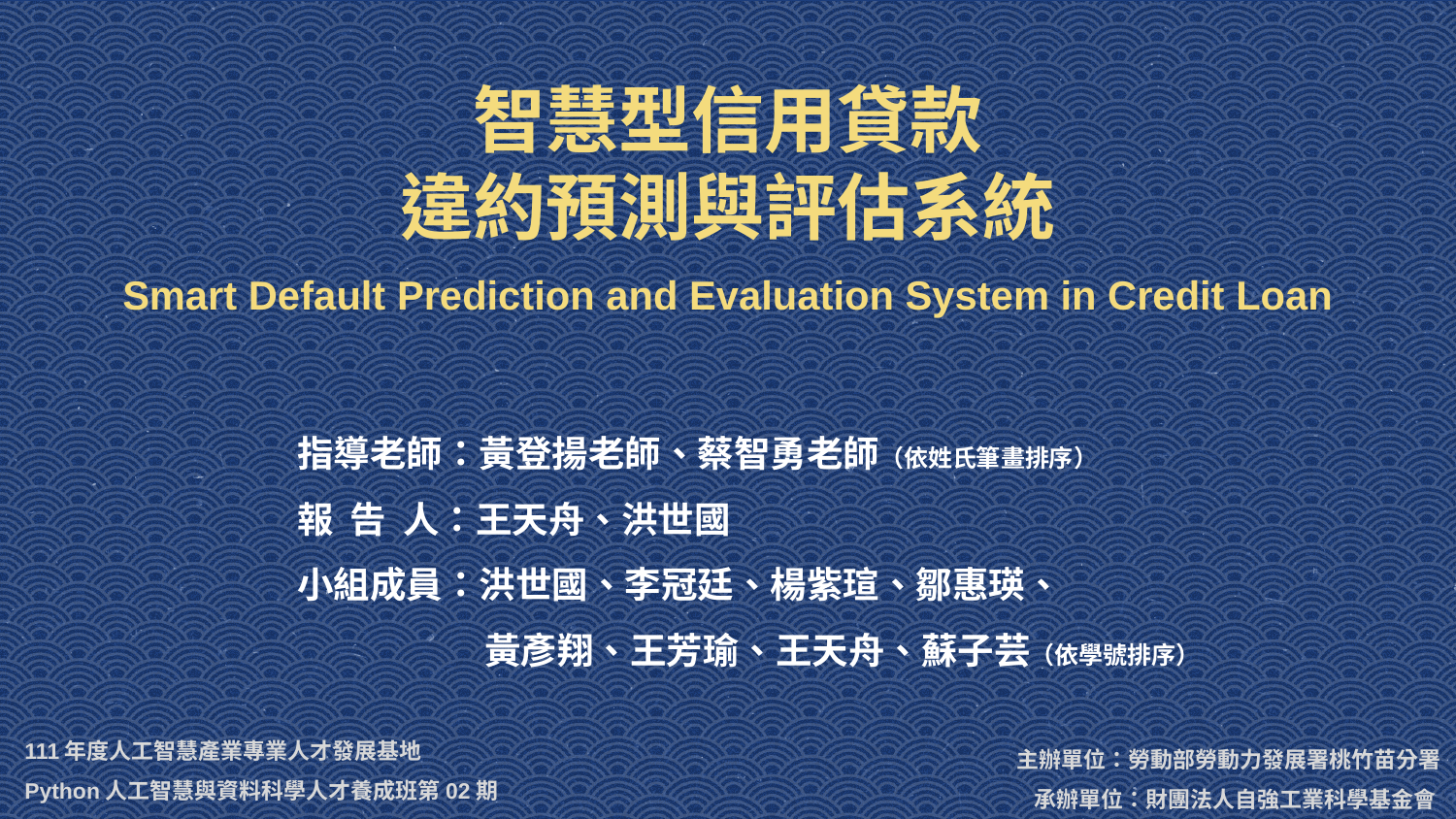

# 智慧型信用貸款
違約預測與評估系統
Smart Default Prediction and Evaluation System in Credit Loan
指導老師：黃登揚老師、蔡智勇老師（依姓氏筆畫排序）
報  告  人：王天舟、洪世國
小組成員：洪世國、李冠廷、楊紫瑄、鄒惠瑛、
	    黃彥翔、王芳瑜、王天舟、蘇子芸（依學號排序）
111年度人工智慧產業專業人才發展基地
Python人工智慧與資料科學人才養成班第02期
主辦單位：勞動部勞動力發展署桃竹苗分署
承辦單位：財團法人自強工業科學基金會